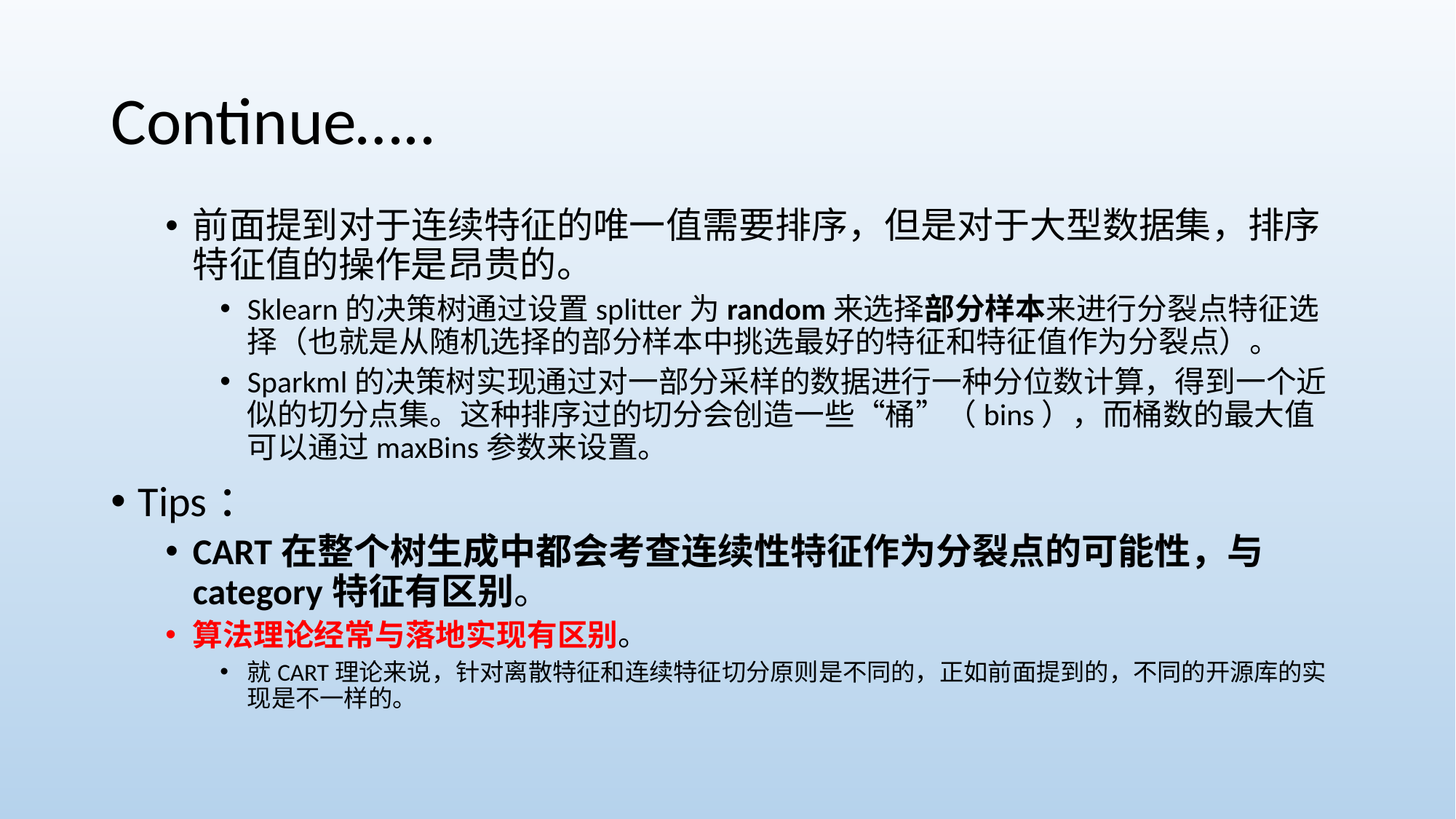

# Continue…..
前面提到对于连续特征的唯一值需要排序，但是对于大型数据集，排序特征值的操作是昂贵的。
Sklearn的决策树通过设置splitter为random来选择部分样本来进行分裂点特征选择（也就是从随机选择的部分样本中挑选最好的特征和特征值作为分裂点）。
Sparkml的决策树实现通过对一部分采样的数据进行一种分位数计算，得到一个近似的切分点集。这种排序过的切分会创造一些“桶”（bins），而桶数的最大值可以通过maxBins参数来设置。
Tips：
CART在整个树生成中都会考查连续性特征作为分裂点的可能性，与category特征有区别。
算法理论经常与落地实现有区别。
就CART理论来说，针对离散特征和连续特征切分原则是不同的，正如前面提到的，不同的开源库的实现是不一样的。